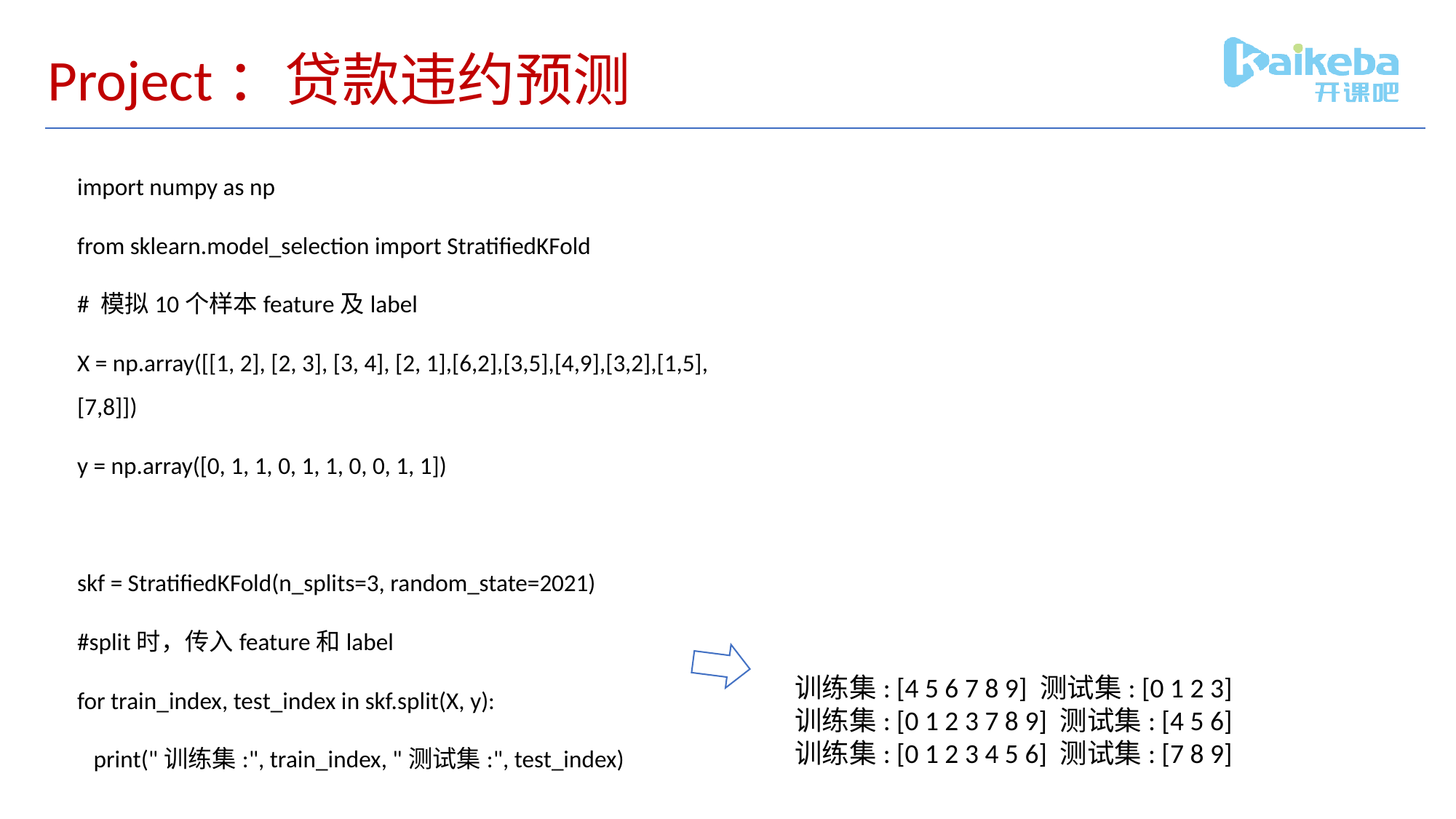

# Project：贷款违约预测
import numpy as np
from sklearn.model_selection import StratifiedKFold
# 模拟10个样本feature及label
X = np.array([[1, 2], [2, 3], [3, 4], [2, 1],[6,2],[3,5],[4,9],[3,2],[1,5],[7,8]])
y = np.array([0, 1, 1, 0, 1, 1, 0, 0, 1, 1])

skf = StratifiedKFold(n_splits=3, random_state=2021)
#split时，传入feature和label
for train_index, test_index in skf.split(X, y):
   print("训练集:", train_index, "测试集:", test_index)

训练集: [4 5 6 7 8 9] 测试集: [0 1 2 3]
训练集: [0 1 2 3 7 8 9] 测试集: [4 5 6]
训练集: [0 1 2 3 4 5 6] 测试集: [7 8 9]